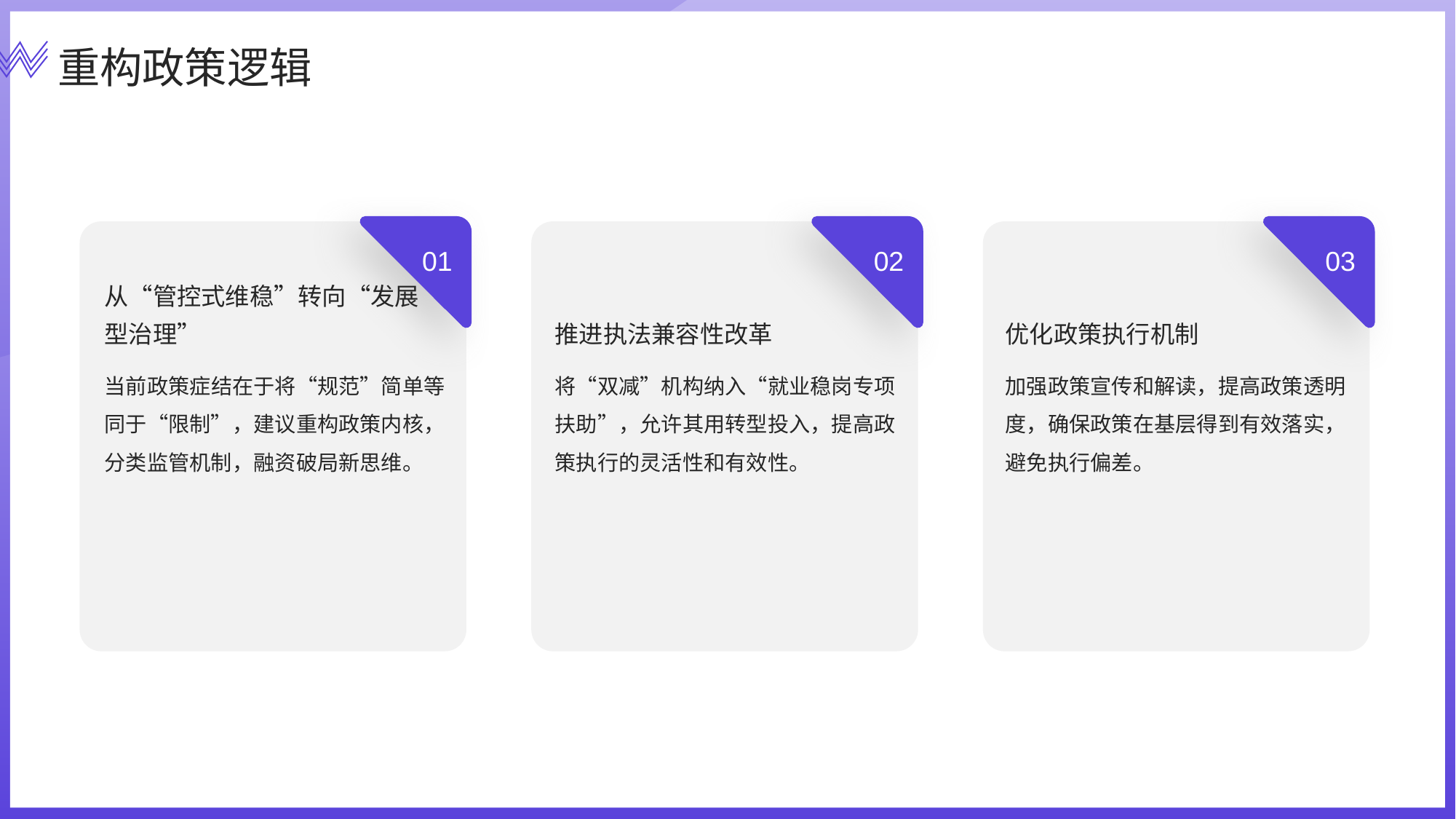

重构政策逻辑

01
02
03
从“管控式维稳”转向“发展型治理”
推进执法兼容性改革
优化政策执行机制
当前政策症结在于将“规范”简单等同于“限制”，建议重构政策内核，分类监管机制，融资破局新思维。
将“双减”机构纳入“就业稳岗专项扶助”，允许其用转型投入，提高政策执行的灵活性和有效性。
加强政策宣传和解读，提高政策透明度，确保政策在基层得到有效落实，避免执行偏差。